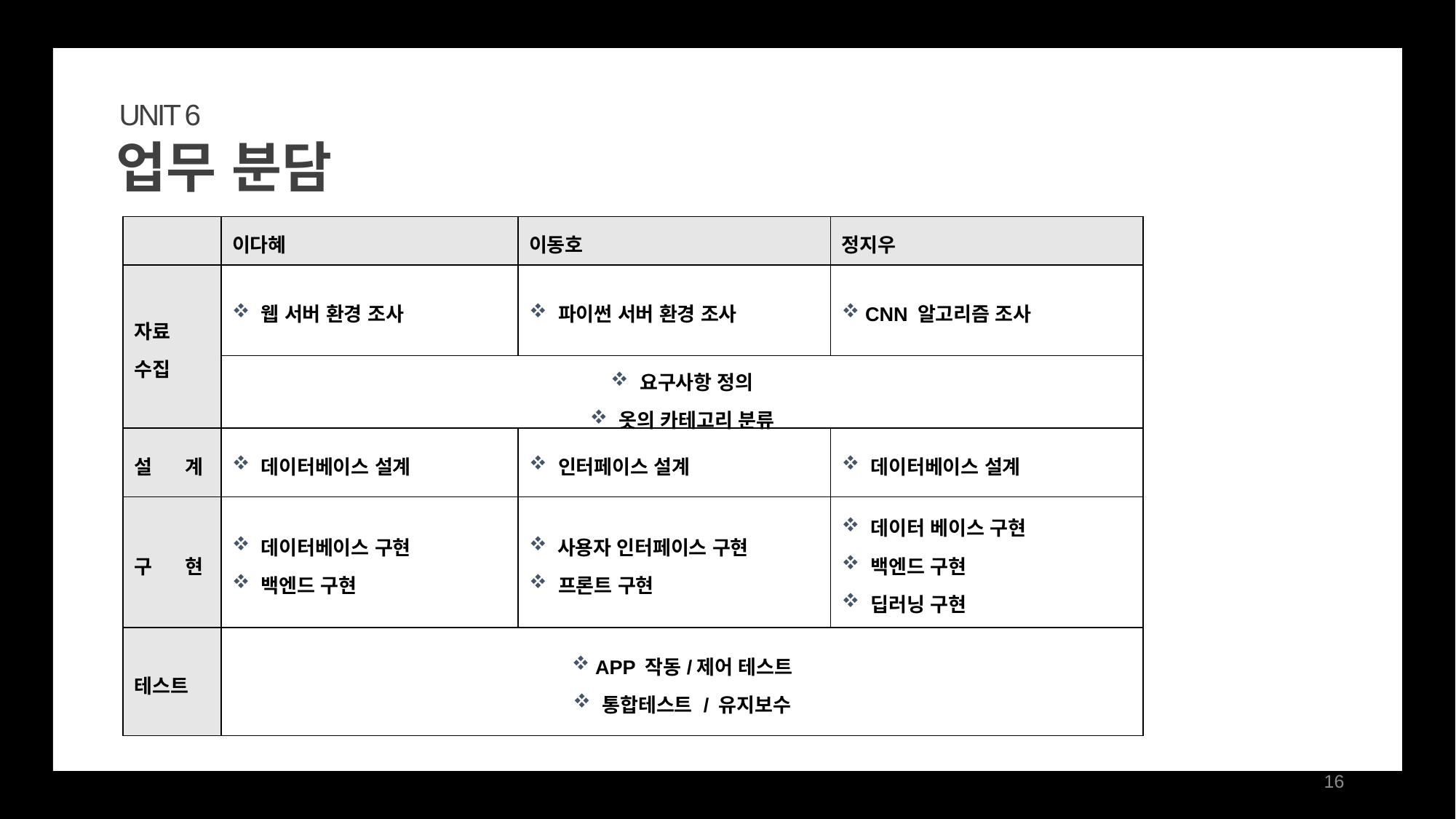

UNIT 6
업무 분담
|  | 이다혜 | 이동호 | 정지우 |
| --- | --- | --- | --- |
| 자료 수집 | 웹 서버 환경 조사 | 파이썬 서버 환경 조사 | CNN 알고리즘 조사 |
|  | 요구사항 정의 옷의 카테고리 분류 |  |  |
| 설 계 | 데이터베이스 설계 | 인터페이스 설계 | 데이터베이스 설계 |
| 구 현 | 데이터베이스 구현 백엔드 구현 | 사용자 인터페이스 구현 프론트 구현 | 데이터 베이스 구현 백엔드 구현 딥러닝 구현 |
| 테스트 | APP 작동/제어 테스트 통합테스트 / 유지보수 |  |  |
16